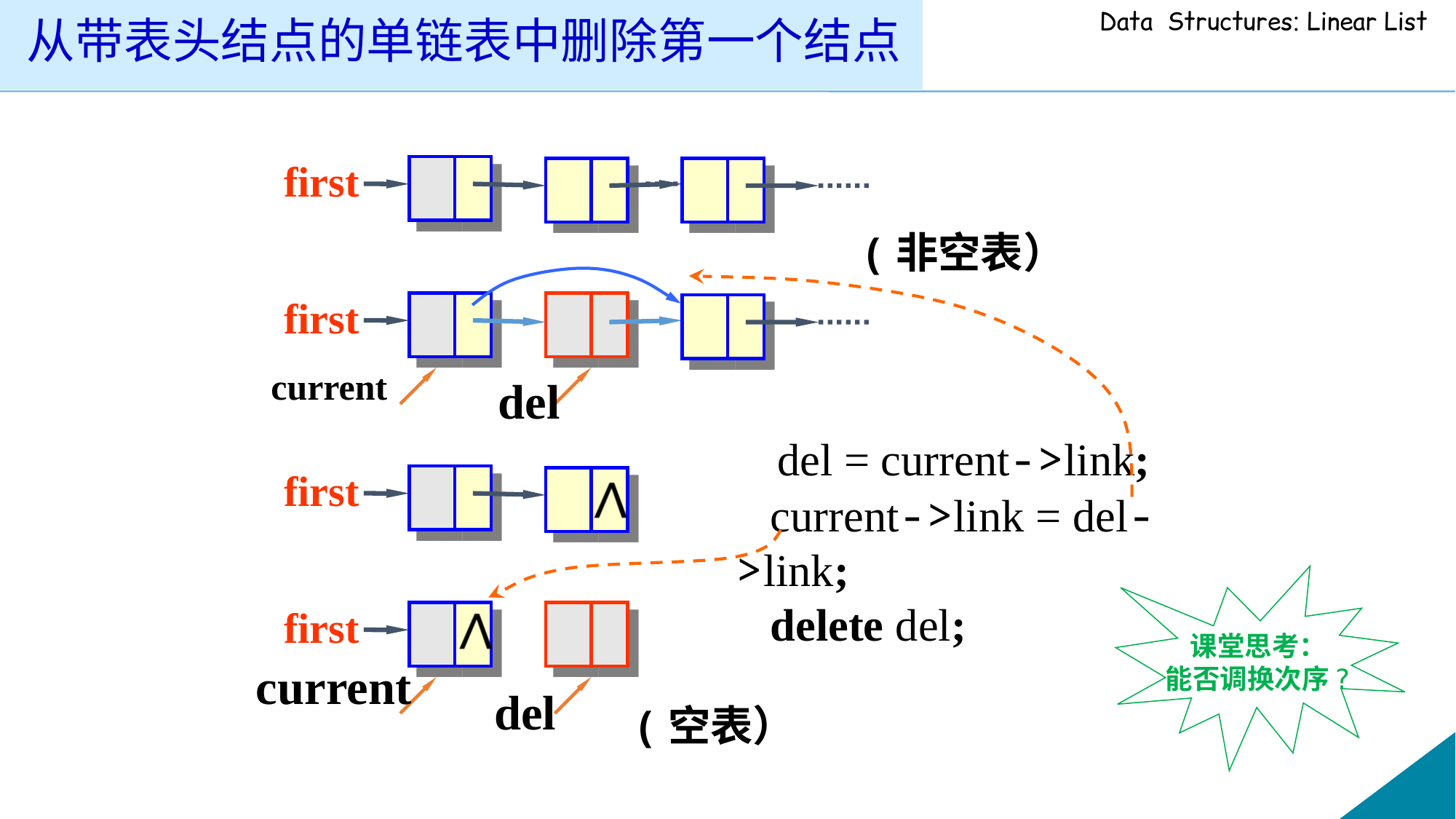

# 从带表头结点的单链表中删除第一个结点
first

first

current
del

first

first

current
del

(非空表）

   del = current->link;
   current->link = del->link;
   delete del;

课堂思考：
能否调换次序?

(空表）